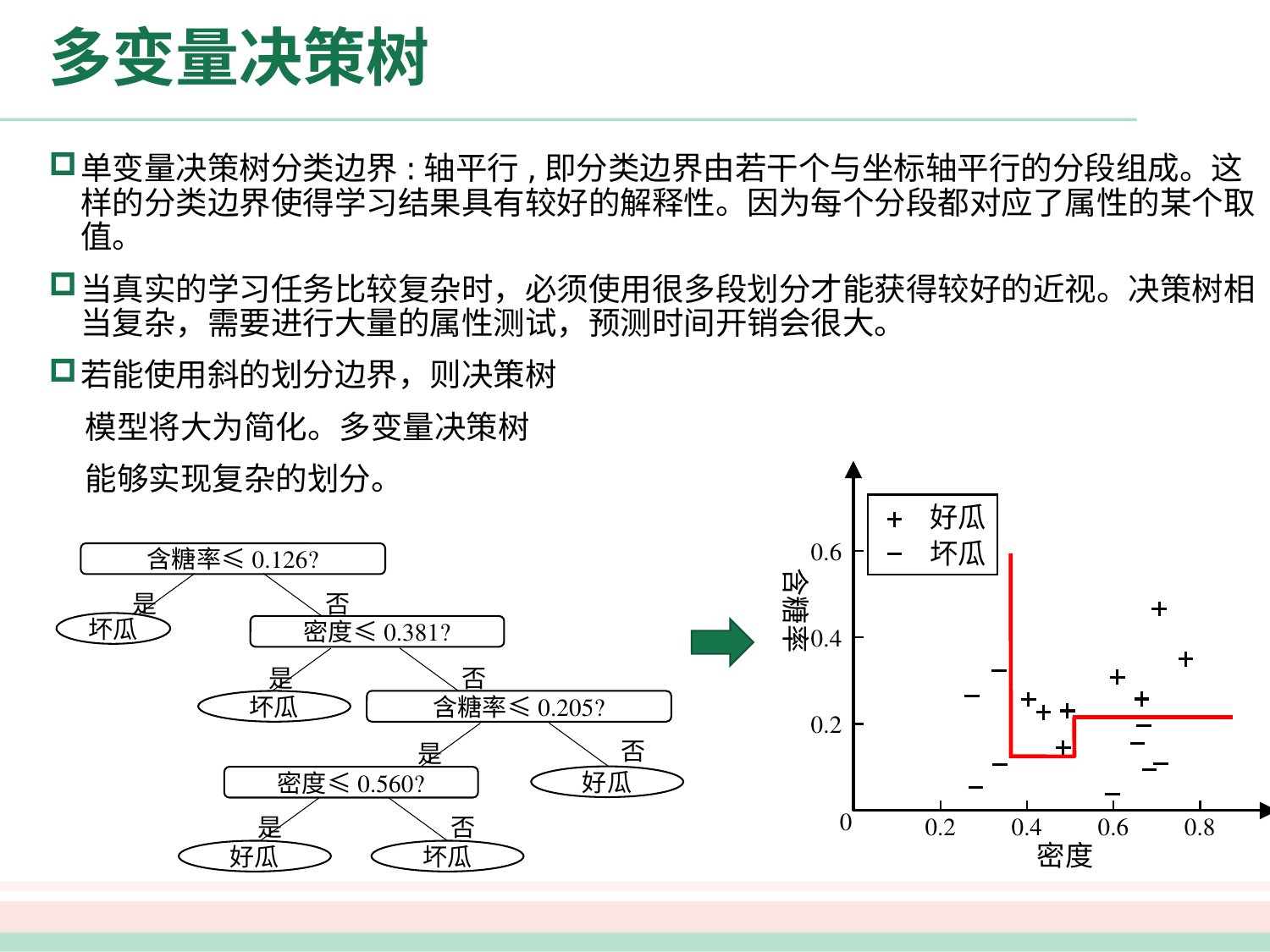

# 多变量决策树
单变量决策树分类边界:轴平行,即分类边界由若干个与坐标轴平行的分段组成。这样的分类边界使得学习结果具有较好的解释性。因为每个分段都对应了属性的某个取值。
当真实的学习任务比较复杂时，必须使用很多段划分才能获得较好的近视。决策树相当复杂，需要进行大量的属性测试，预测时间开销会很大。
若能使用斜的划分边界，则决策树
    模型将大为简化。多变量决策树
    能够实现复杂的划分。
好瓜

坏瓜
0.6
含糖率
0.4

0.2
0
0.2
0.4
0.6
0.8
密度
含糖率≤0.126?
否
是
密度≤0.381?
否
是
坏瓜
含糖率≤0.205?
否
是
好瓜
密度≤0.560?
否
是
好瓜
坏瓜
坏瓜